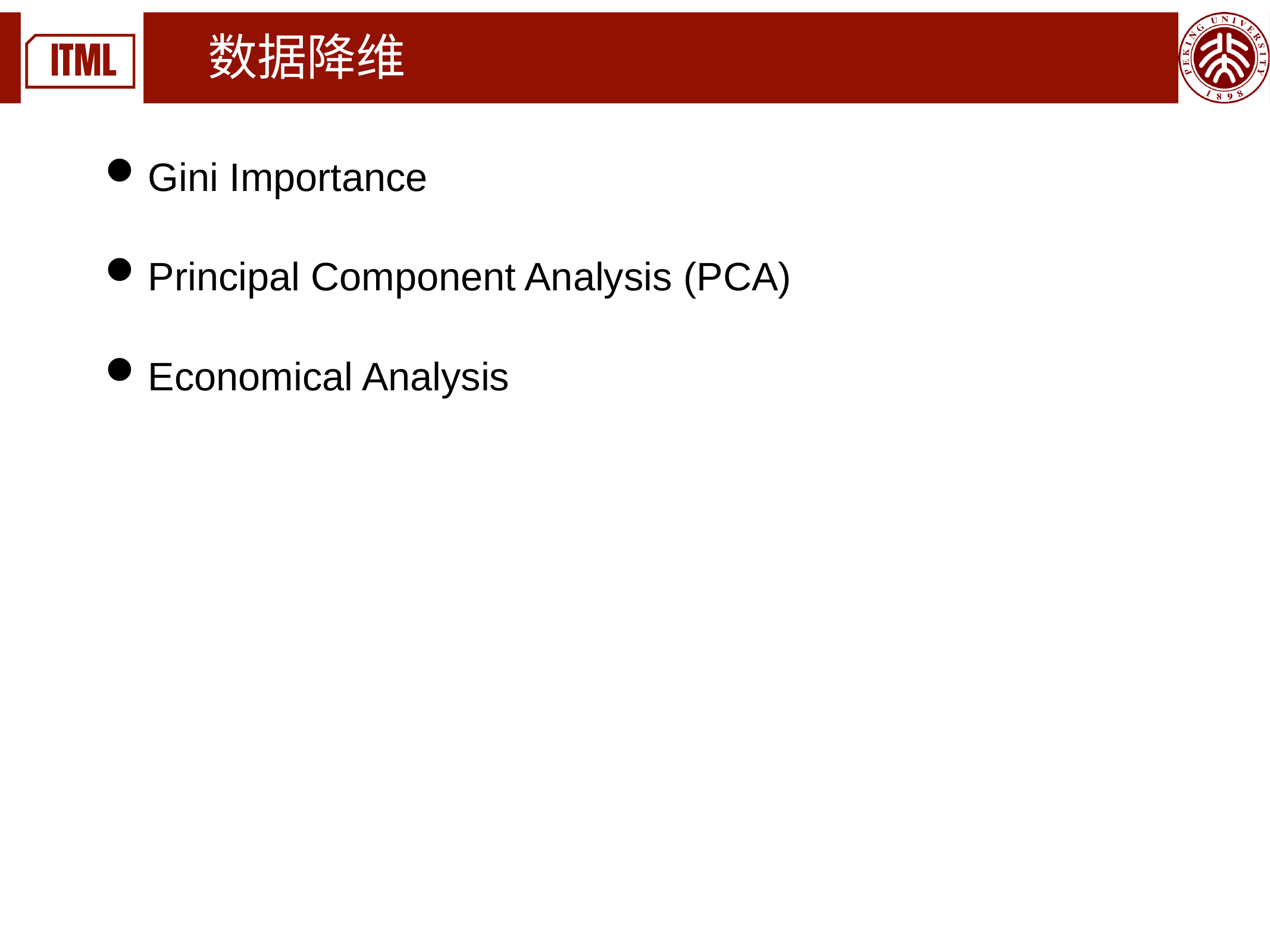

# 数据降维
Gini Importance
Principal Component Analysis (PCA)
Economical Analysis